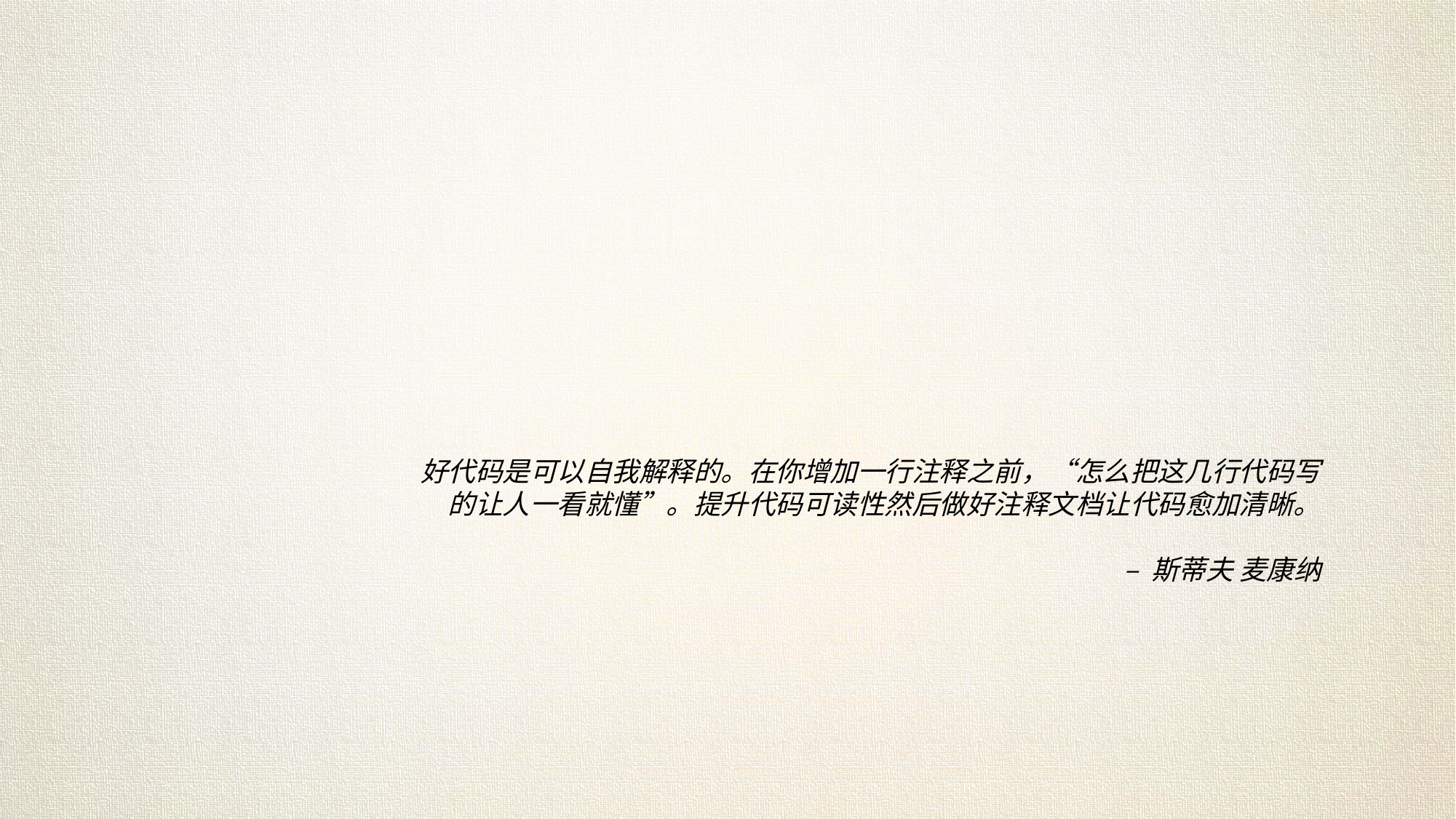

好代码是可以自我解释的。在你增加一行注释之前，“怎么把这几行代码写的让人一看就懂”。提升代码可读性然后做好注释文档让代码愈加清晰。

– 斯蒂夫 麦康纳